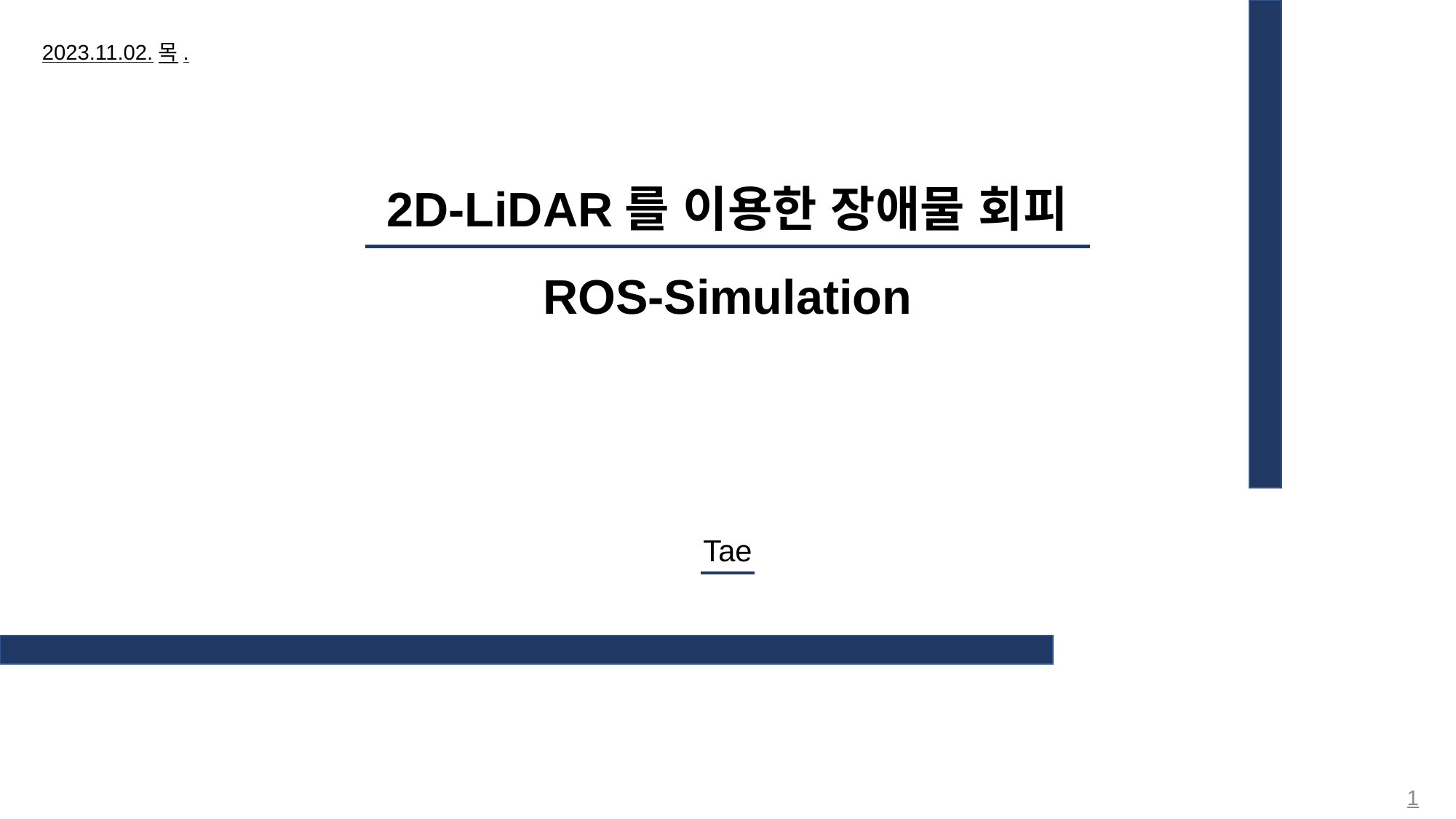

2023.11.02.목.
2D-LiDAR를 이용한 장애물 회피
ROS-Simulation
Tae

1